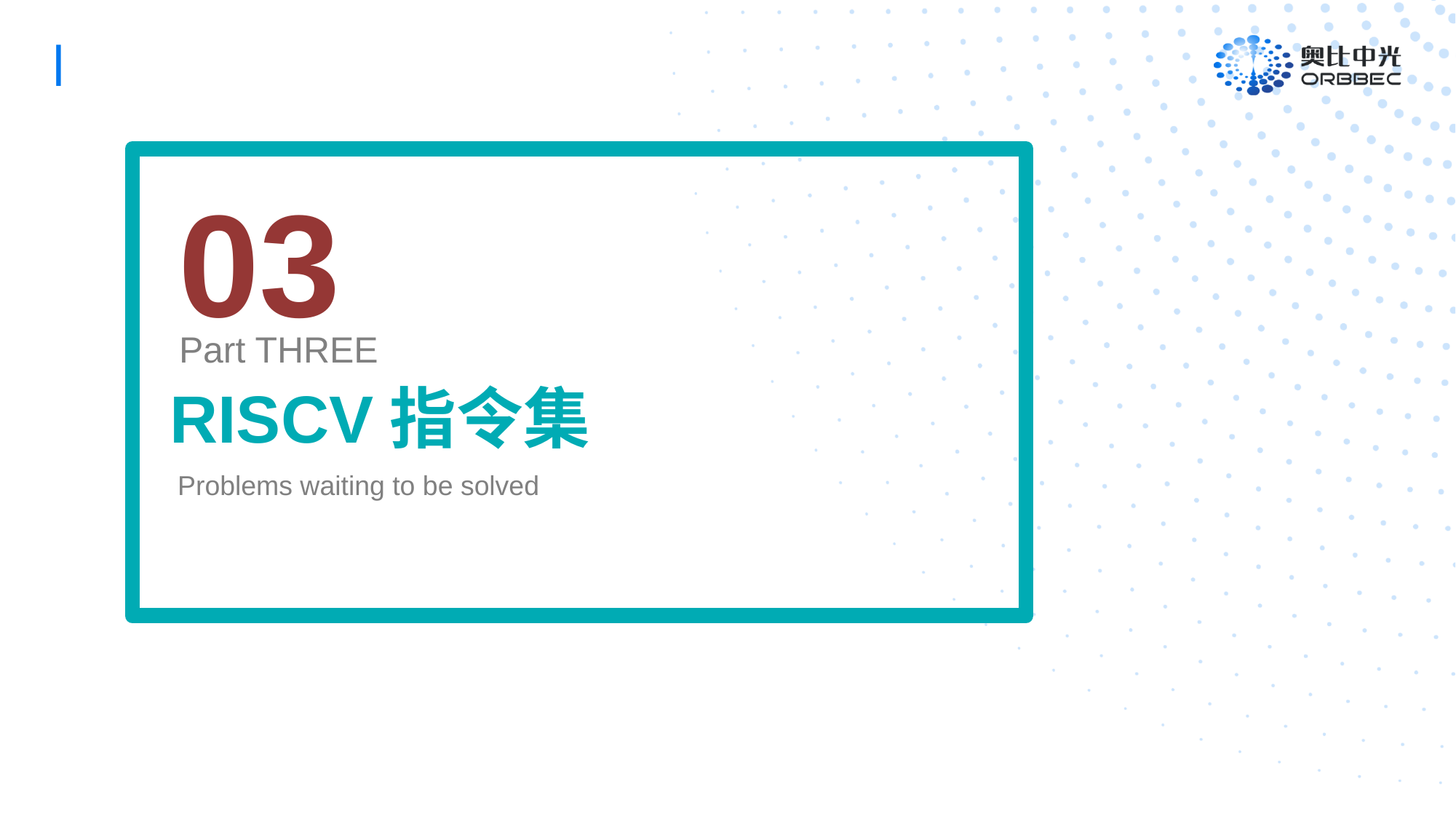

03
Part THREE
RISCV指令集
Problems waiting to be solved
32